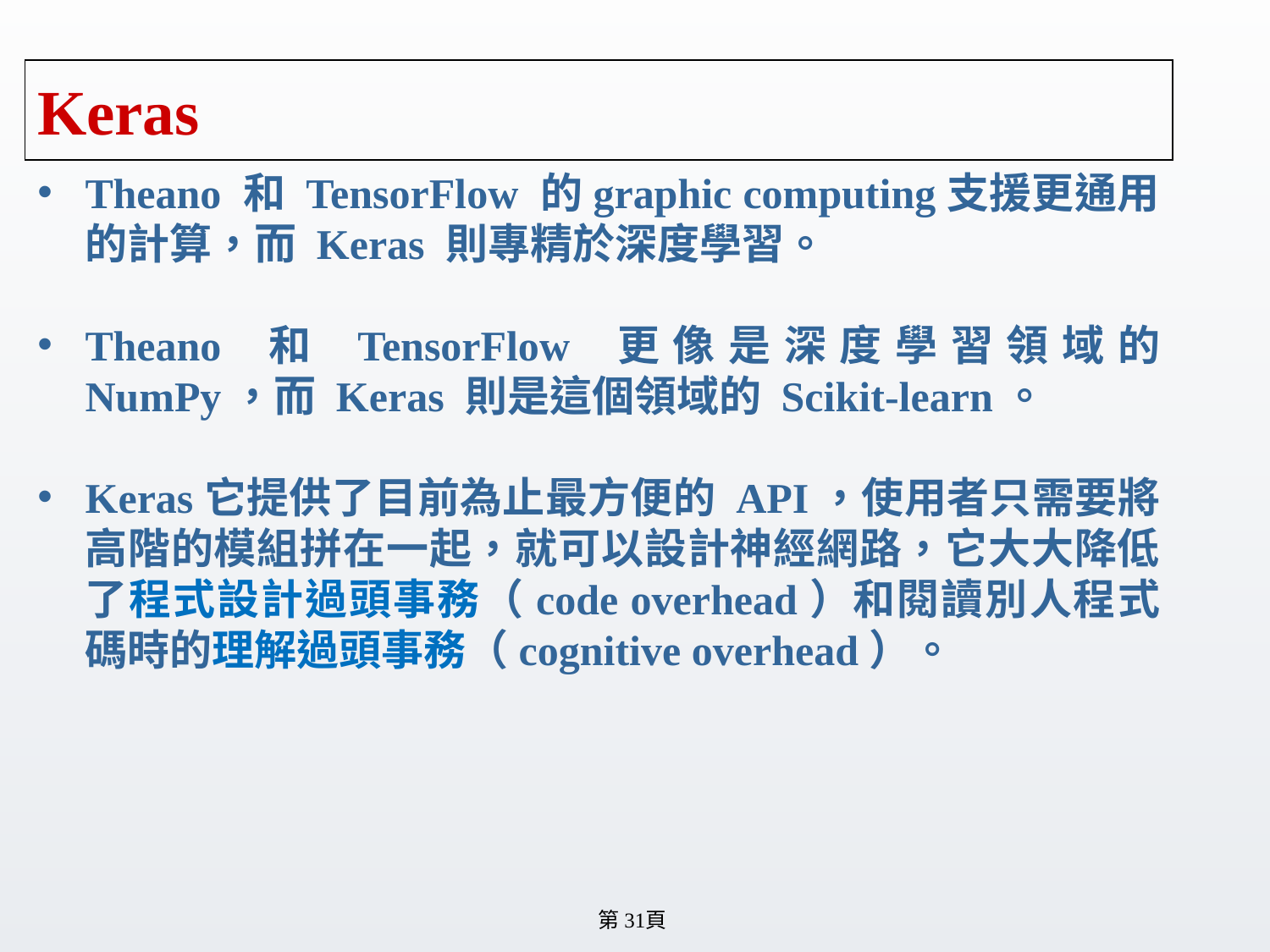

# Keras
Theano 和 TensorFlow 的graphic computing支援更通用的計算，而 Keras 則專精於深度學習。

Theano 和 TensorFlow 更像是深度學習領域的 NumPy，而 Keras 則是這個領域的 Scikit-learn。

Keras它提供了目前為止最方便的 API，使用者只需要將高階的模組拼在一起，就可以設計神經網路，它大大降低了程式設計過頭事務（code overhead）和閱讀別人程式碼時的理解過頭事務（cognitive overhead）。